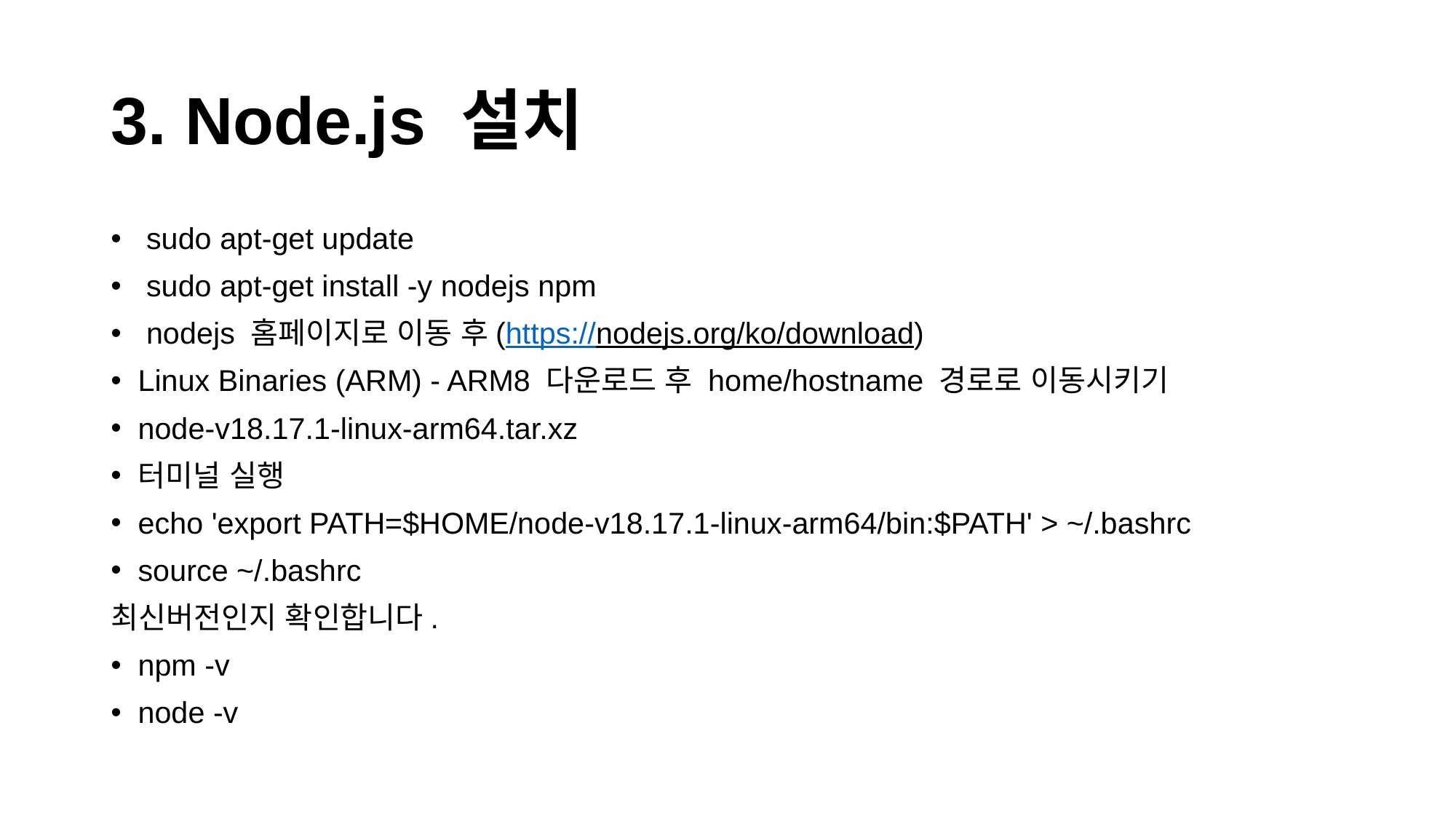

# 3. Node.js 설치
 sudo apt-get update
 sudo apt-get install -y nodejs npm
 nodejs 홈페이지로 이동 후(https://nodejs.org/ko/download)
Linux Binaries (ARM) - ARM8 다운로드 후 home/hostname 경로로 이동시키기
node-v18.17.1-linux-arm64.tar.xz
터미널 실행
echo 'export PATH=$HOME/node-v18.17.1-linux-arm64/bin:$PATH' > ~/.bashrc
source ~/.bashrc
최신버전인지 확인합니다.
npm -v
node -v